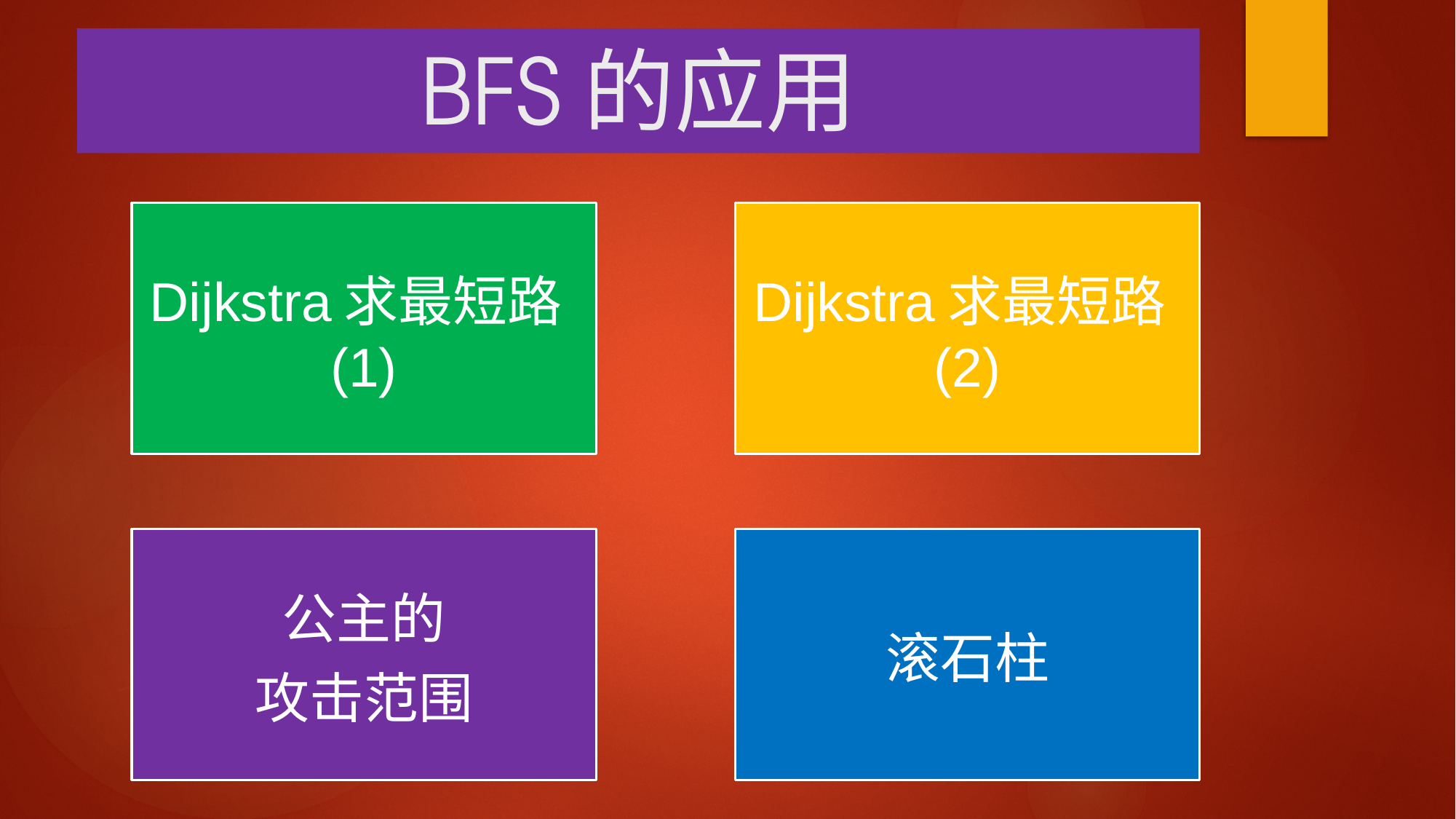

# BFS的应用
Dijkstra求最短路(1)
滚石柱
Dijkstra求最短路(2)
公主的
攻击范围